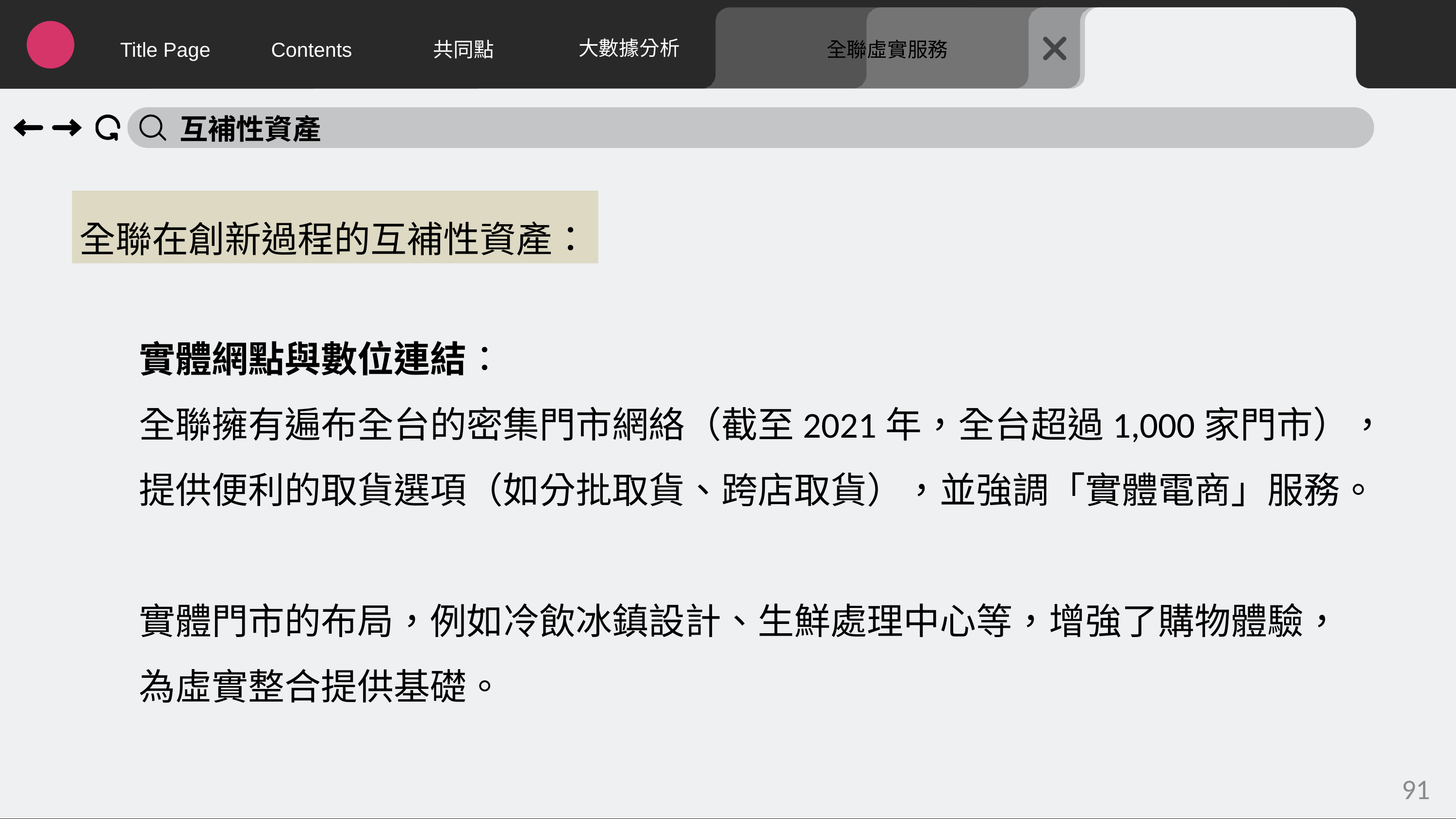

大數據分析
Title Page
Contents
共同點
全聯虛實服務

互補性資產

全聯在創新過程的互補性資產：
實體網點與數位連結：
全聯擁有遍布全台的密集門市網絡（截至2021年，全台超過1,000家門市），提供便利的取貨選項（如分批取貨、跨店取貨），並強調「實體電商」服務。

實體門市的布局，例如冷飲冰鎮設計、生鮮處理中心等，增強了購物體驗，為虛實整合提供基礎。
91